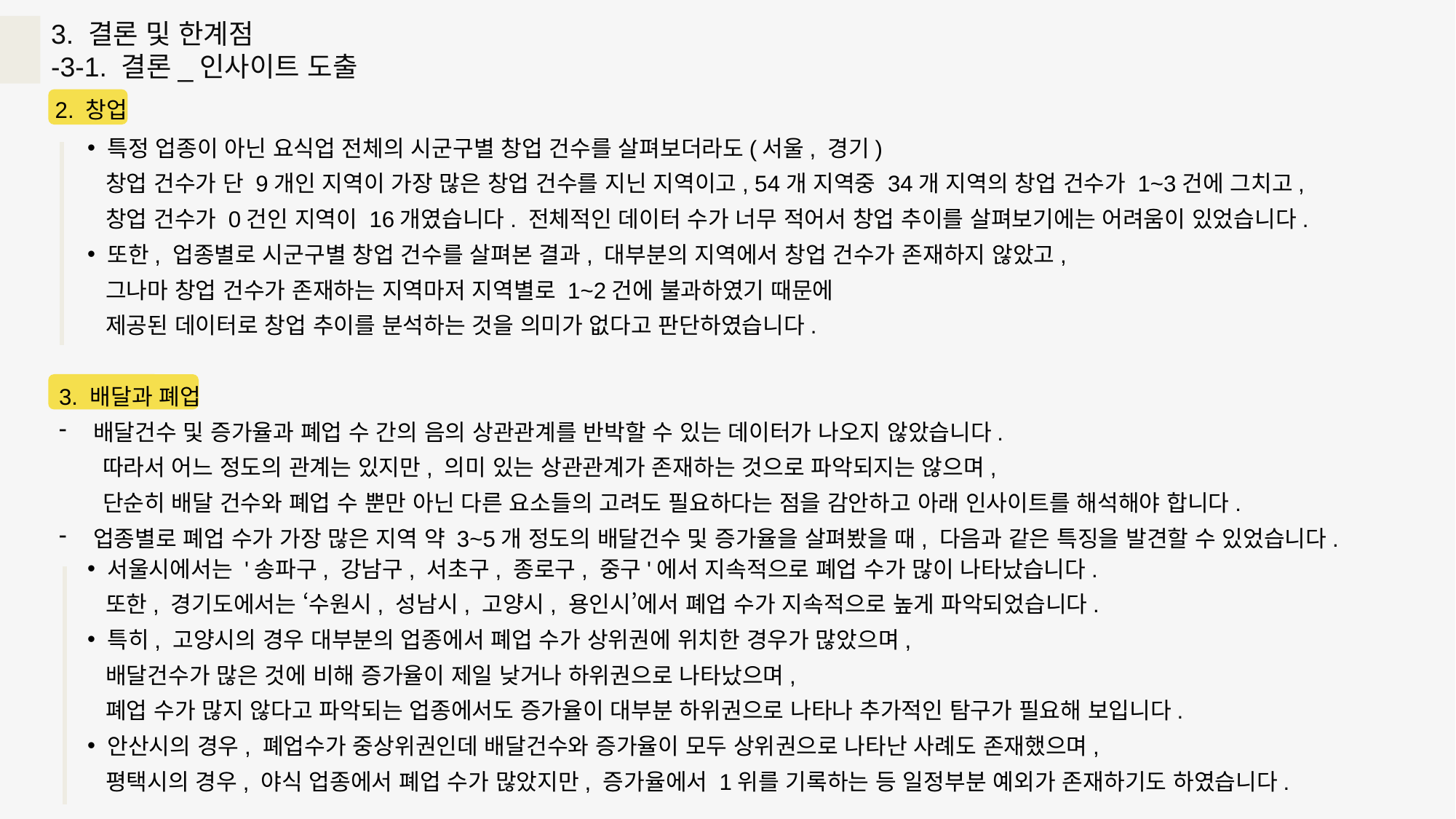

3. 결론 및 한계점
-3-1. 결론_인사이트 도출

2. 창업

 특정 업종이 아닌 요식업 전체의 시군구별 창업 건수를 살펴보더라도(서울, 경기)
  창업 건수가 단 9개인 지역이 가장 많은 창업 건수를 지닌 지역이고, 54개 지역중 34개 지역의 창업 건수가 1~3건에 그치고,
  창업 건수가 0건인 지역이 16개였습니다. 전체적인 데이터 수가 너무 적어서 창업 추이를 살펴보기에는 어려움이 있었습니다.
 또한, 업종별로 시군구별 창업 건수를 살펴본 결과, 대부분의 지역에서 창업 건수가 존재하지 않았고,
  그나마 창업 건수가 존재하는 지역마저 지역별로 1~2건에 불과하였기 때문에
  제공된 데이터로 창업 추이를 분석하는 것을 의미가 없다고 판단하였습니다.
3. 배달과 폐업
배달건수 및 증가율과 폐업 수 간의 음의 상관관계를 반박할 수 있는 데이터가 나오지 않았습니다.
      따라서 어느 정도의 관계는 있지만, 의미 있는 상관관계가 존재하는 것으로 파악되지는 않으며,
      단순히 배달 건수와 폐업 수 뿐만 아닌 다른 요소들의 고려도 필요하다는 점을 감안하고 아래 인사이트를 해석해야 합니다.
업종별로 폐업 수가 가장 많은 지역 약 3~5개 정도의 배달건수 및 증가율을 살펴봤을 때, 다음과 같은 특징을 발견할 수 있었습니다.

 서울시에서는 '송파구, 강남구, 서초구, 종로구, 중구'에서 지속적으로 폐업 수가 많이 나타났습니다.
  또한, 경기도에서는 ‘수원시, 성남시, 고양시, 용인시’에서 폐업 수가 지속적으로 높게 파악되었습니다.
 특히, 고양시의 경우 대부분의 업종에서 폐업 수가 상위권에 위치한 경우가 많았으며,
  배달건수가 많은 것에 비해 증가율이 제일 낮거나 하위권으로 나타났으며,
  폐업 수가 많지 않다고 파악되는 업종에서도 증가율이 대부분 하위권으로 나타나 추가적인 탐구가 필요해 보입니다.
 안산시의 경우, 폐업수가 중상위권인데 배달건수와 증가율이 모두 상위권으로 나타난 사례도 존재했으며,
  평택시의 경우, 야식 업종에서 폐업 수가 많았지만, 증가율에서 1위를 기록하는 등 일정부분 예외가 존재하기도 하였습니다.